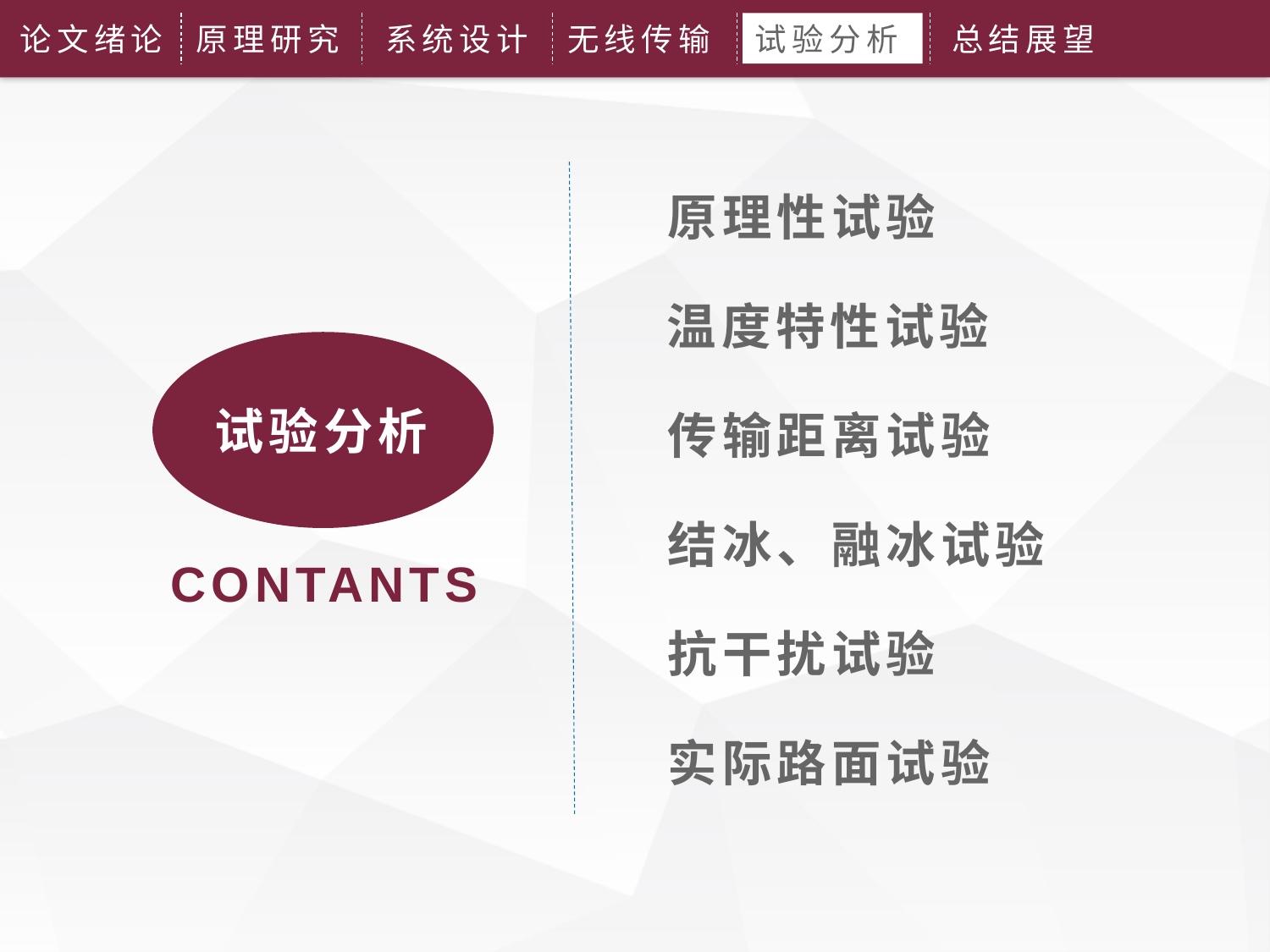

论文绪论
原理研究
系统设计
无线传输
试验分析
总结展望
原理性试验
温度特性试验

试验分析
传输距离试验
结冰、融冰试验
CONTANTS
抗干扰试验
实际路面试验